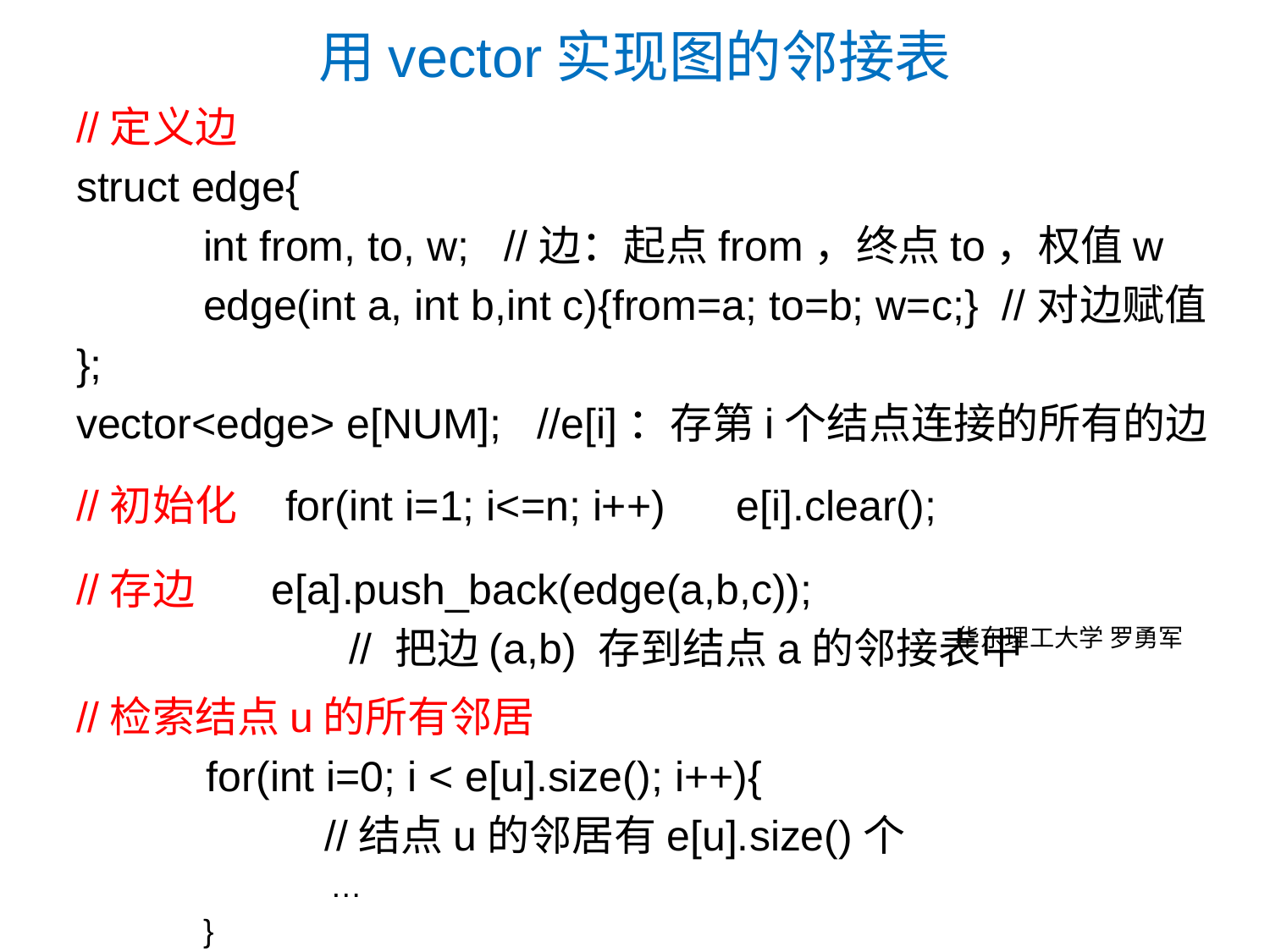

# 用vector实现图的邻接表
//定义边
struct edge{
	int from, to, w;   //边：起点from，终点to，权值w
	edge(int a, int b,int c){from=a; to=b; w=c;}  //对边赋值
};
vector<edge> e[NUM];   //e[i]：存第i个结点连接的所有的边

//初始化    for(int i=1; i<=n; i++)      e[i].clear();

//存边       e[a].push_back(edge(a,b,c));
                       // 把边(a,b) 存到结点a的邻接表中

//检索结点u的所有邻居
           for(int i=0; i < e[u].size(); i++){
                     //结点u的邻居有e[u].size()个
		…
	}

华东理工大学 罗勇军